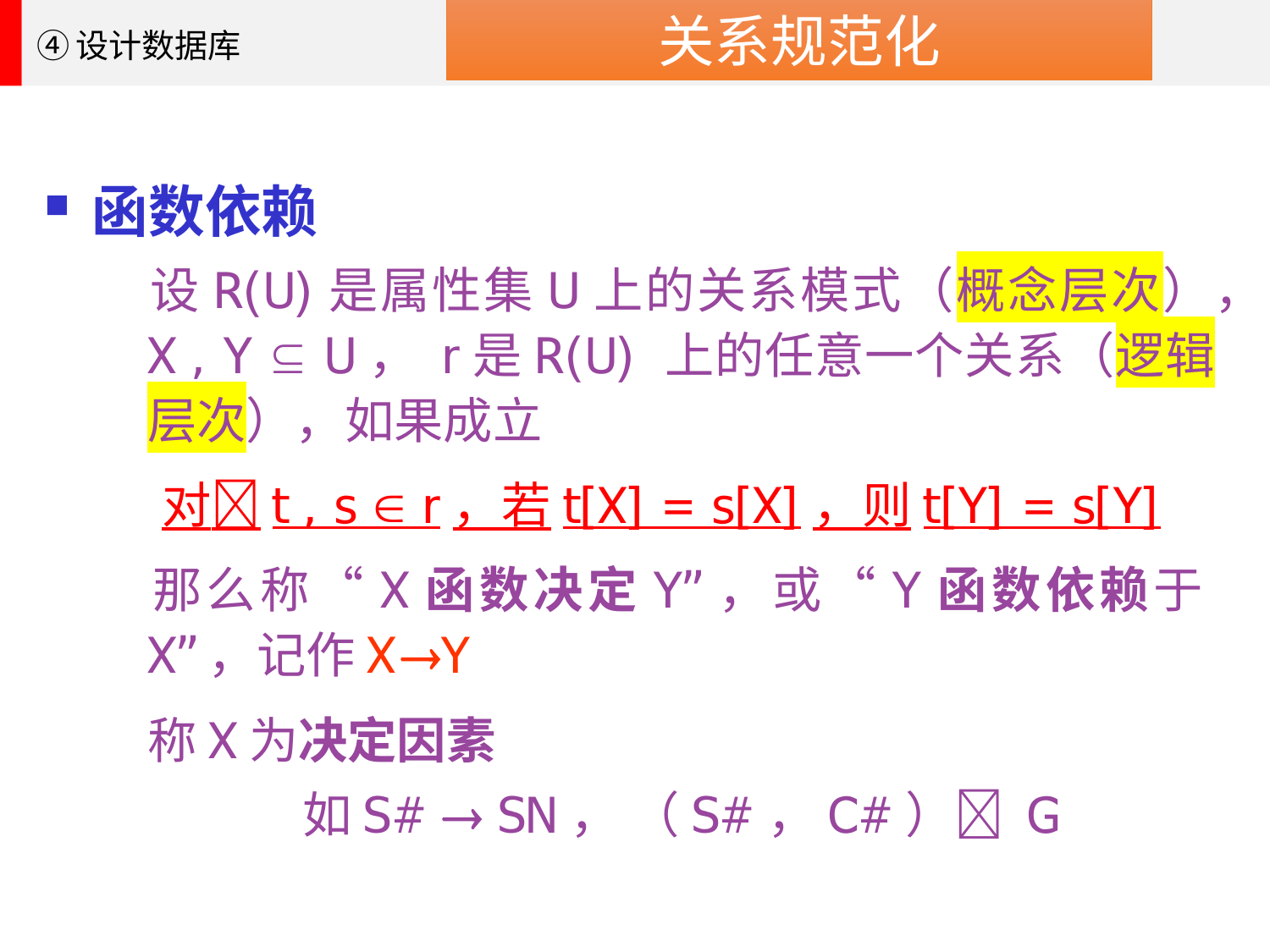

关系规范化
④设计数据库
函数依赖
	设R(U)是属性集U上的关系模式（概念层次），X , Y ⊆ U， r是R(U) 上的任意一个关系（逻辑层次），如果成立
对∀t , s ∈ r，若t[X] = s[X]，则t[Y] = s[Y]
	那么称“X函数决定Y”，或“Y函数依赖于X”，记作X→Y
	称X为决定因素
	如S# → SN， （S#，C#）→ G